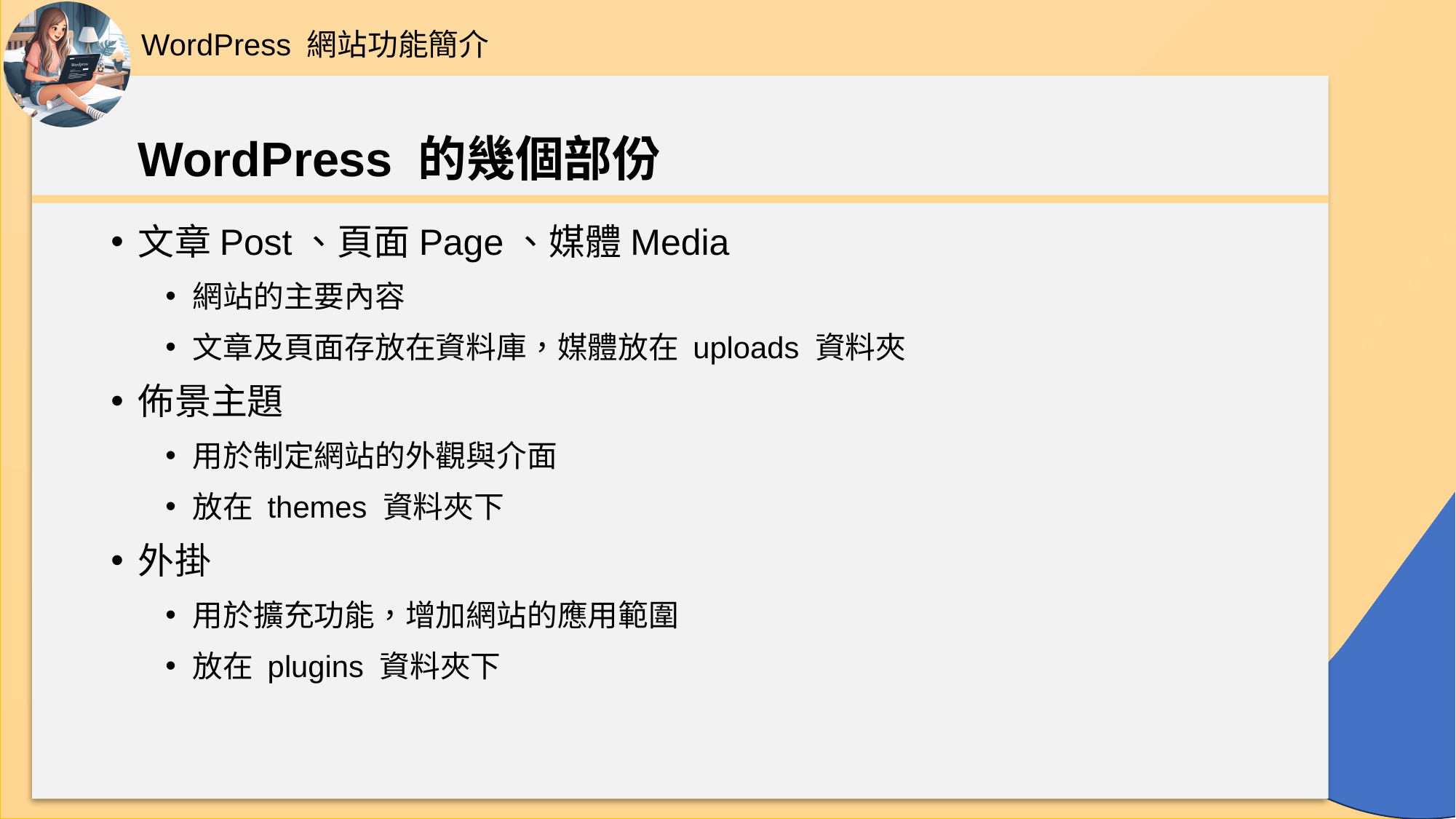

WordPress 網站功能簡介

# WordPress 的幾個部份

文章Post、頁面Page、媒體Media
網站的主要內容
文章及頁面存放在資料庫，媒體放在 uploads 資料夾
佈景主題
用於制定網站的外觀與介面
放在 themes 資料夾下
外掛
用於擴充功能，增加網站的應用範圍
放在 plugins 資料夾下
43